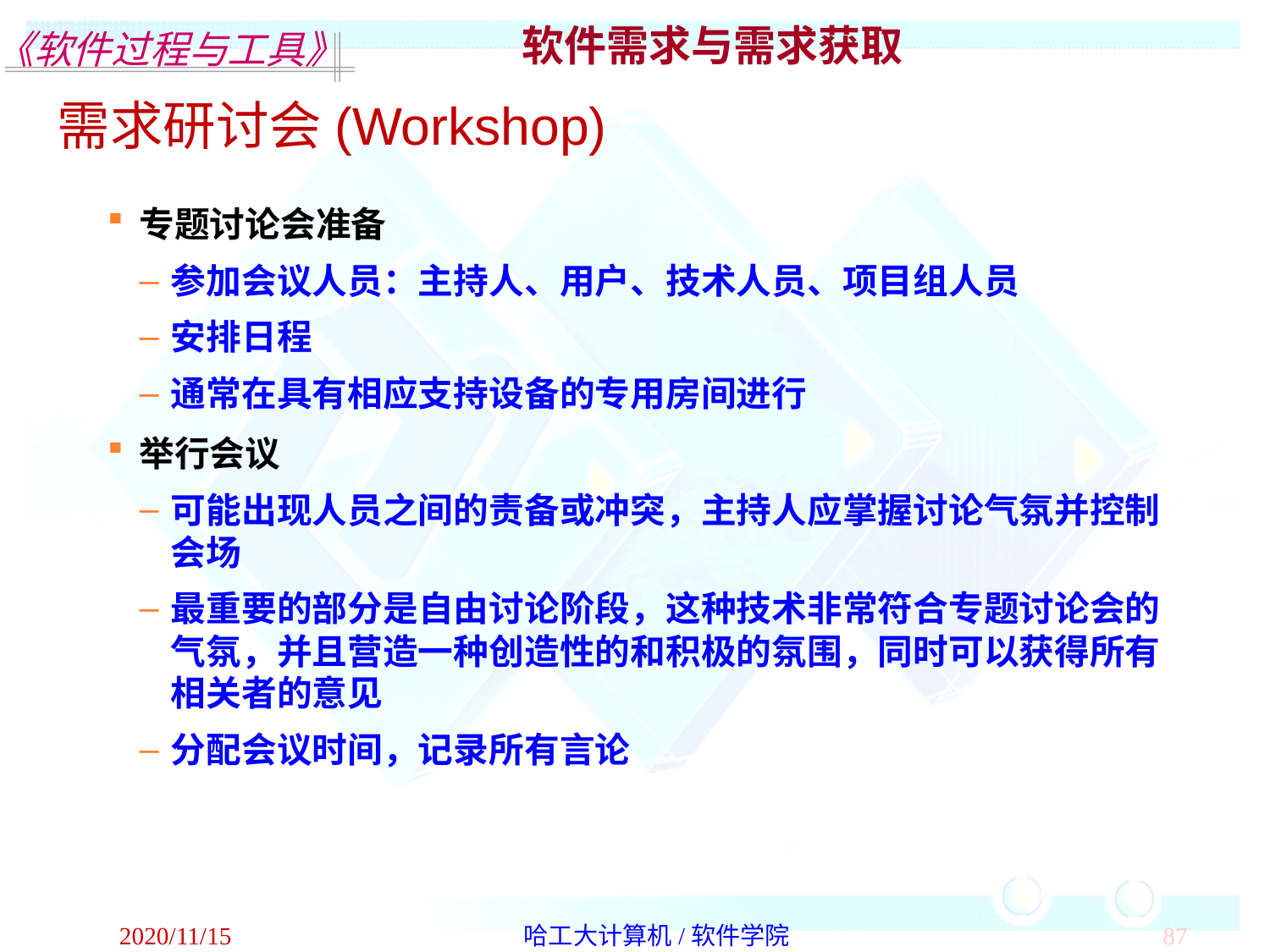

软件需求与需求获取
需求研讨会(Workshop)
专题讨论会准备
参加会议人员：主持人、用户、技术人员、项目组人员
安排日程
通常在具有相应支持设备的专用房间进行
举行会议
可能出现人员之间的责备或冲突，主持人应掌握讨论气氛并控制会场
最重要的部分是自由讨论阶段，这种技术非常符合专题讨论会的气氛，并且营造一种创造性的和积极的氛围，同时可以获得所有相关者的意见
分配会议时间，记录所有言论